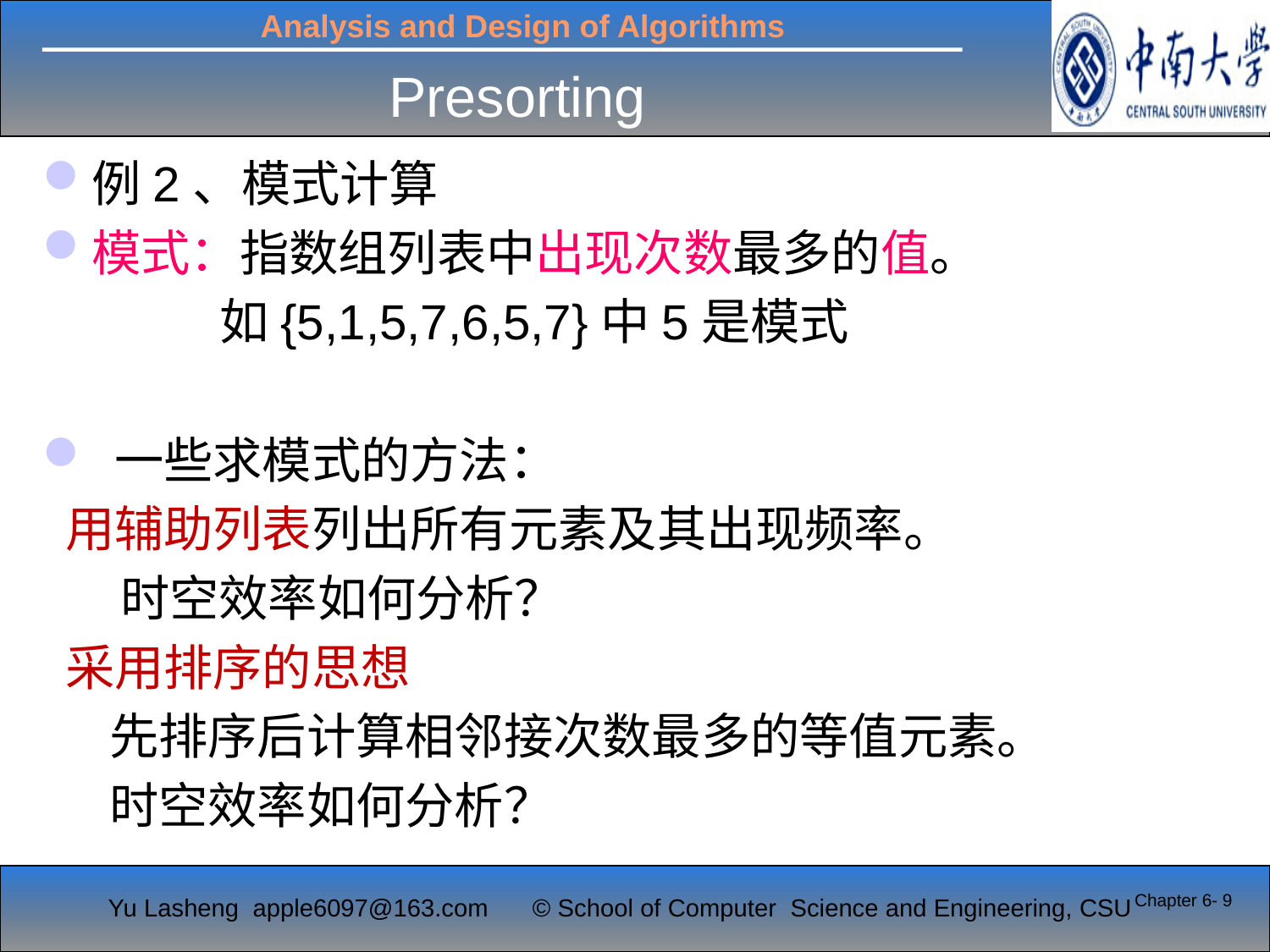

Presorting
例2、模式计算
模式：指数组列表中出现次数最多的值。
               如{5,1,5,7,6,5,7}中5是模式

 一些求模式的方法：
 用辅助列表列出所有元素及其出现频率。
      时空效率如何分析？
 采用排序的思想
     先排序后计算相邻接次数最多的等值元素。
     时空效率如何分析？

Chapter 6- 9